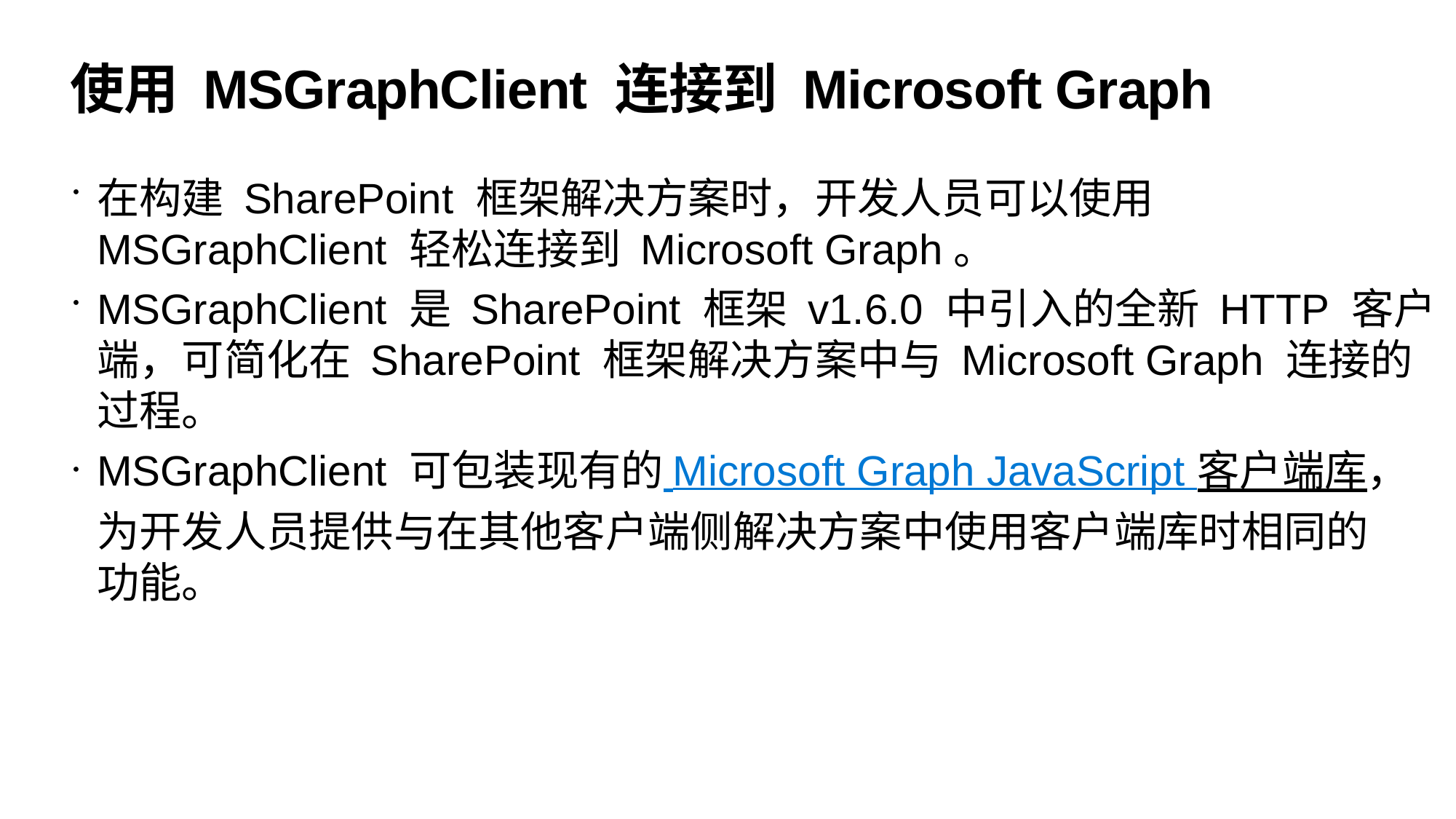

# 使用 MSGraphClient 连接到 Microsoft Graph
在构建 SharePoint 框架解决方案时，开发人员可以使用 MSGraphClient 轻松连接到 Microsoft Graph。
MSGraphClient 是 SharePoint 框架 v1.6.0 中引入的全新 HTTP 客户端，可简化在 SharePoint 框架解决方案中与 Microsoft Graph 连接的过程。
MSGraphClient 可包装现有的 Microsoft Graph JavaScript 客户端库，
为开发人员提供与在其他客户端侧解决方案中使用客户端库时相同的
功能。